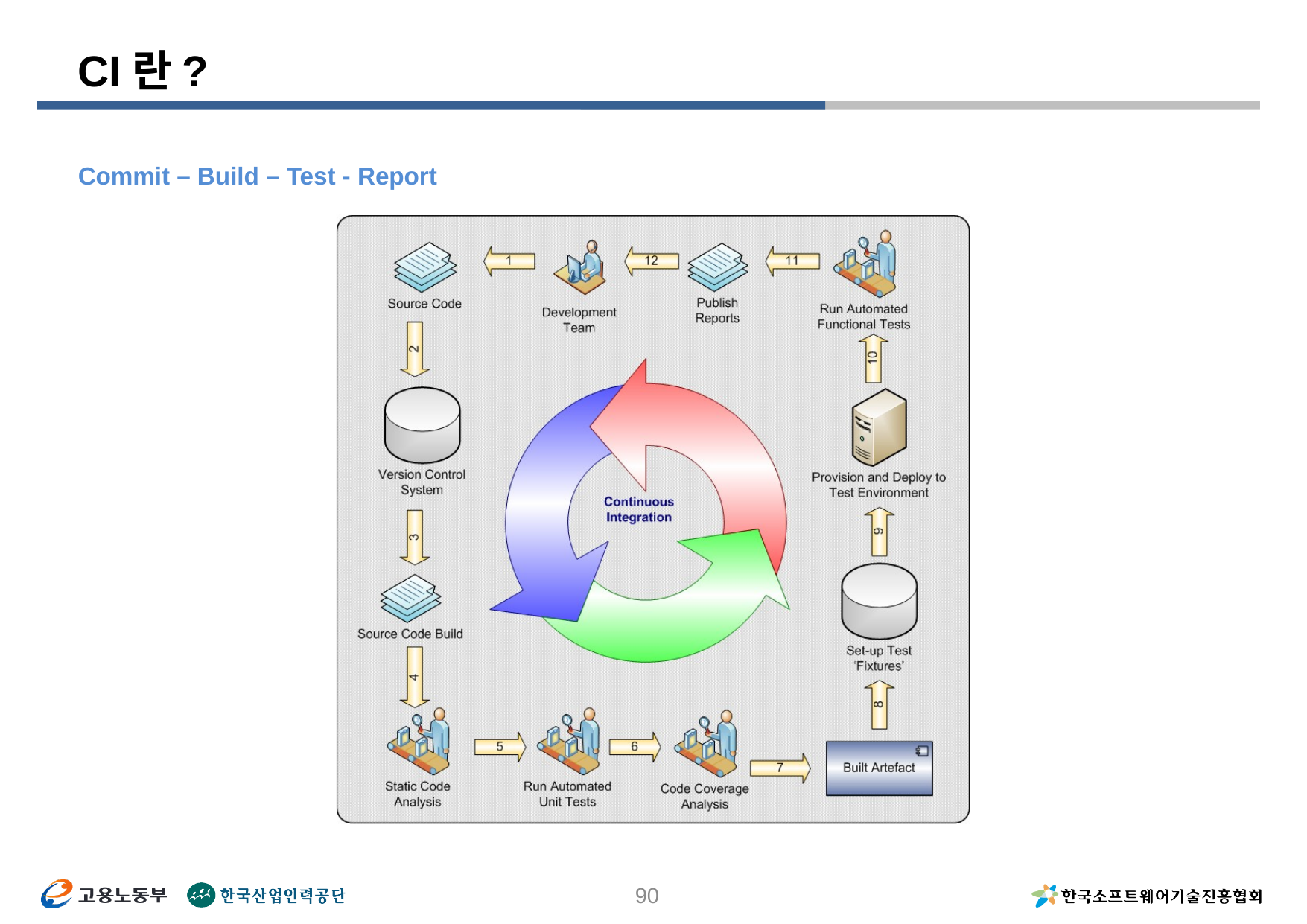

# CI란?
Commit – Build – Test - Report

90